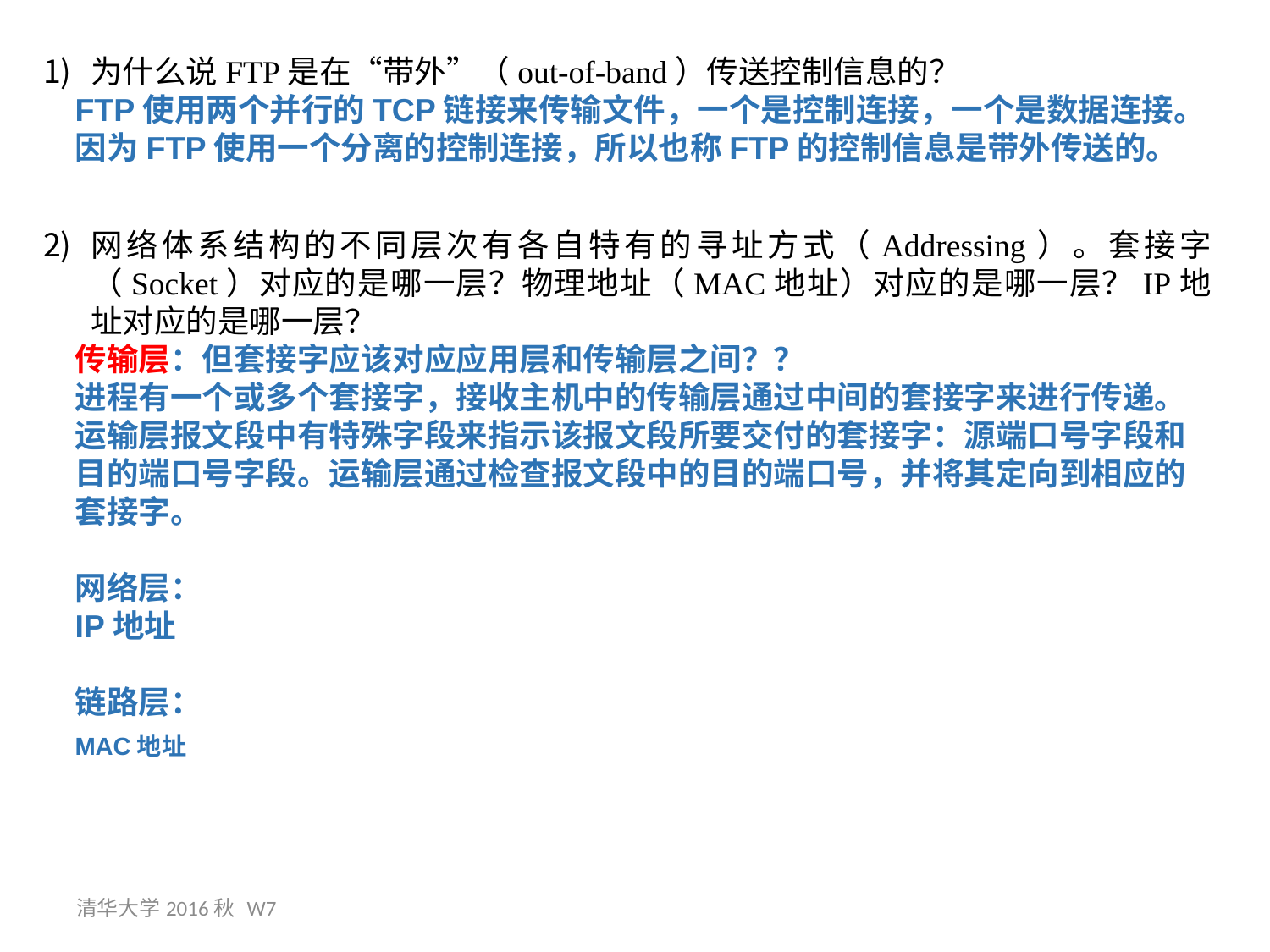

为什么说FTP是在“带外”（out-of-band）传送控制信息的？
FTP使用两个并行的TCP链接来传输文件，一个是控制连接，一个是数据连接。因为FTP使用一个分离的控制连接，所以也称FTP的控制信息是带外传送的。

网络体系结构的不同层次有各自特有的寻址方式（Addressing）。套接字（Socket）对应的是哪一层？物理地址（MAC地址）对应的是哪一层？IP地址对应的是哪一层？
传输层：但套接字应该对应应用层和传输层之间？？
进程有一个或多个套接字，接收主机中的传输层通过中间的套接字来进行传递。运输层报文段中有特殊字段来指示该报文段所要交付的套接字：源端口号字段和目的端口号字段。运输层通过检查报文段中的目的端口号，并将其定向到相应的套接字。

网络层：
IP地址

链路层：
MAC地址
清华大学2016秋 W7
132